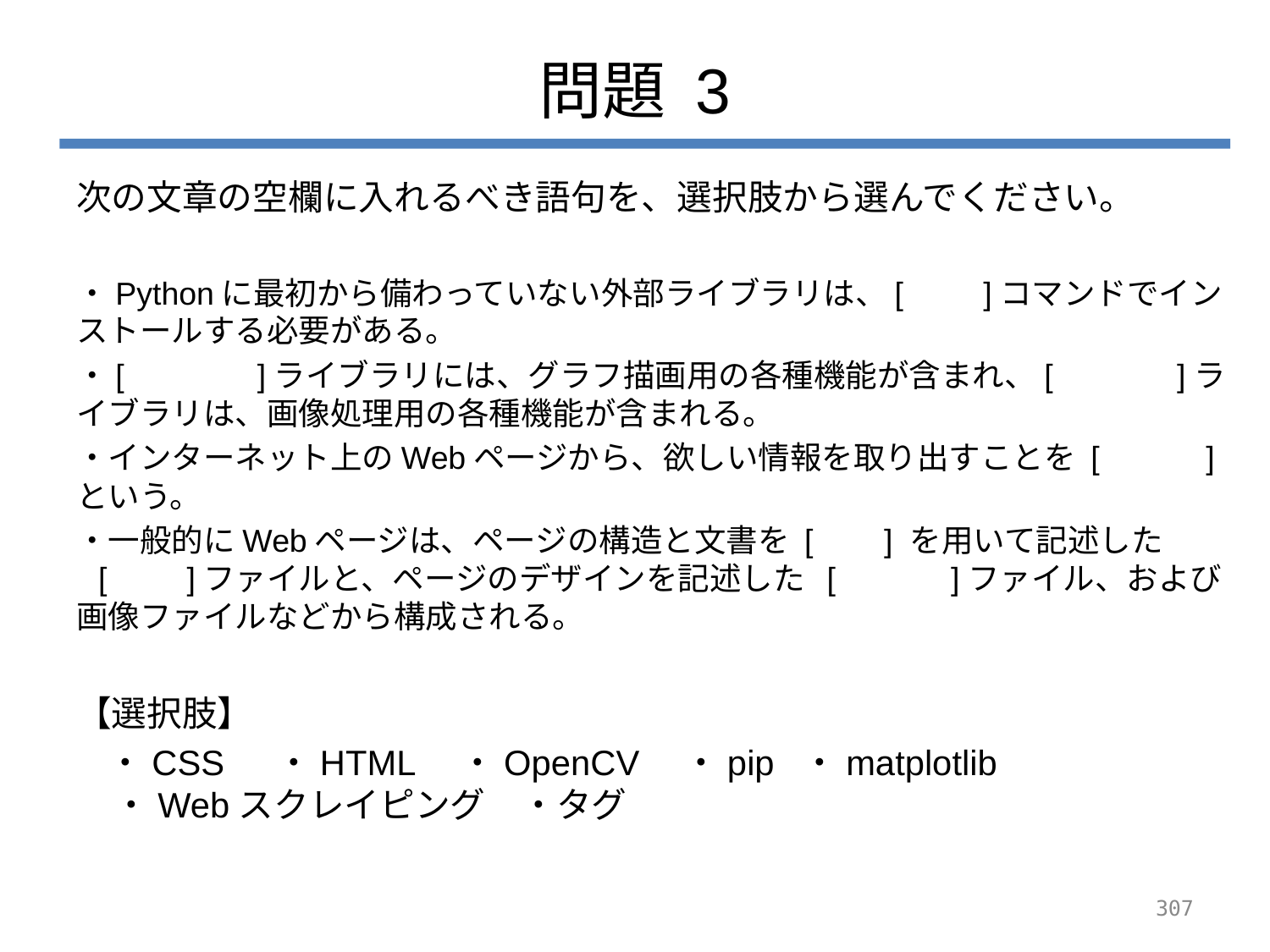

# 問題 3
次の文章の空欄に入れるべき語句を、選択肢から選んでください。

・Pythonに最初から備わっていない外部ライブラリは、[         ]コマンドでインストールする必要がある。
・[               ]ライブラリには、グラフ描画用の各種機能が含まれ、[              ]ライブラリは、画像処理用の各種機能が含まれる。
・インターネット上のWebページから、欲しい情報を取り出すことを [            ] という。
・一般的にWebページは、ページの構造と文書を [        ] を用いて記述した
  [         ]ファイルと、ページのデザインを記述した  [             ]ファイル、および画像ファイルなどから構成される。

【選択肢】
   ・CSS　 ・HTML　・OpenCV　・pip  ・matplotlib
   ・Webスクレイピング　・タグ
307